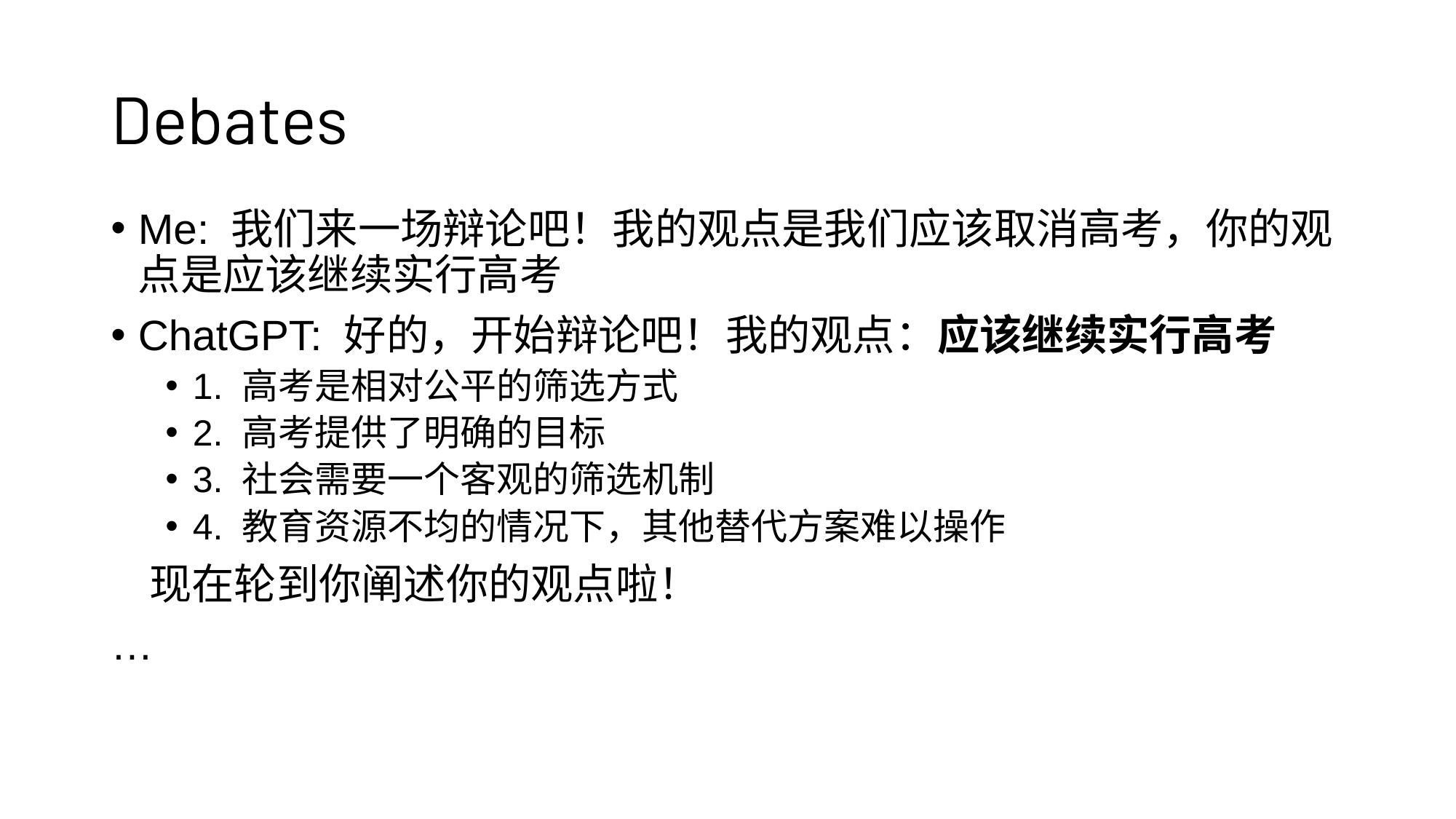

# Debates
Me: 我们来一场辩论吧！我的观点是我们应该取消高考，你的观点是应该继续实行高考
ChatGPT: 好的，开始辩论吧！我的观点：应该继续实行高考
1. 高考是相对公平的筛选方式
2. 高考提供了明确的目标
3. 社会需要一个客观的筛选机制
4. 教育资源不均的情况下，其他替代方案难以操作
   现在轮到你阐述你的观点啦！
…